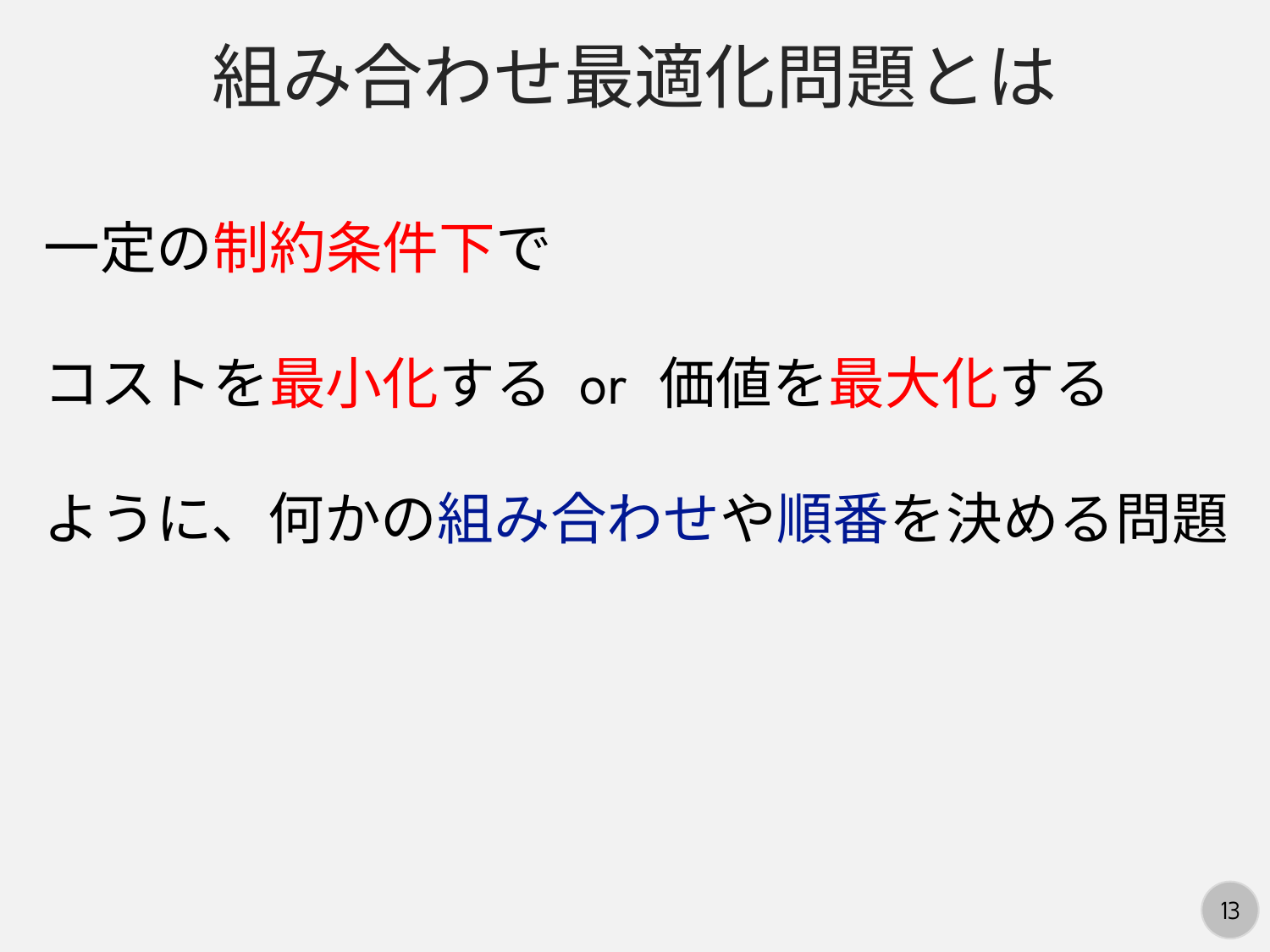

組み合わせ最適化問題とは
一定の制約条件下で

コストを最小化する or 価値を最大化する

ように、何かの組み合わせや順番を決める問題